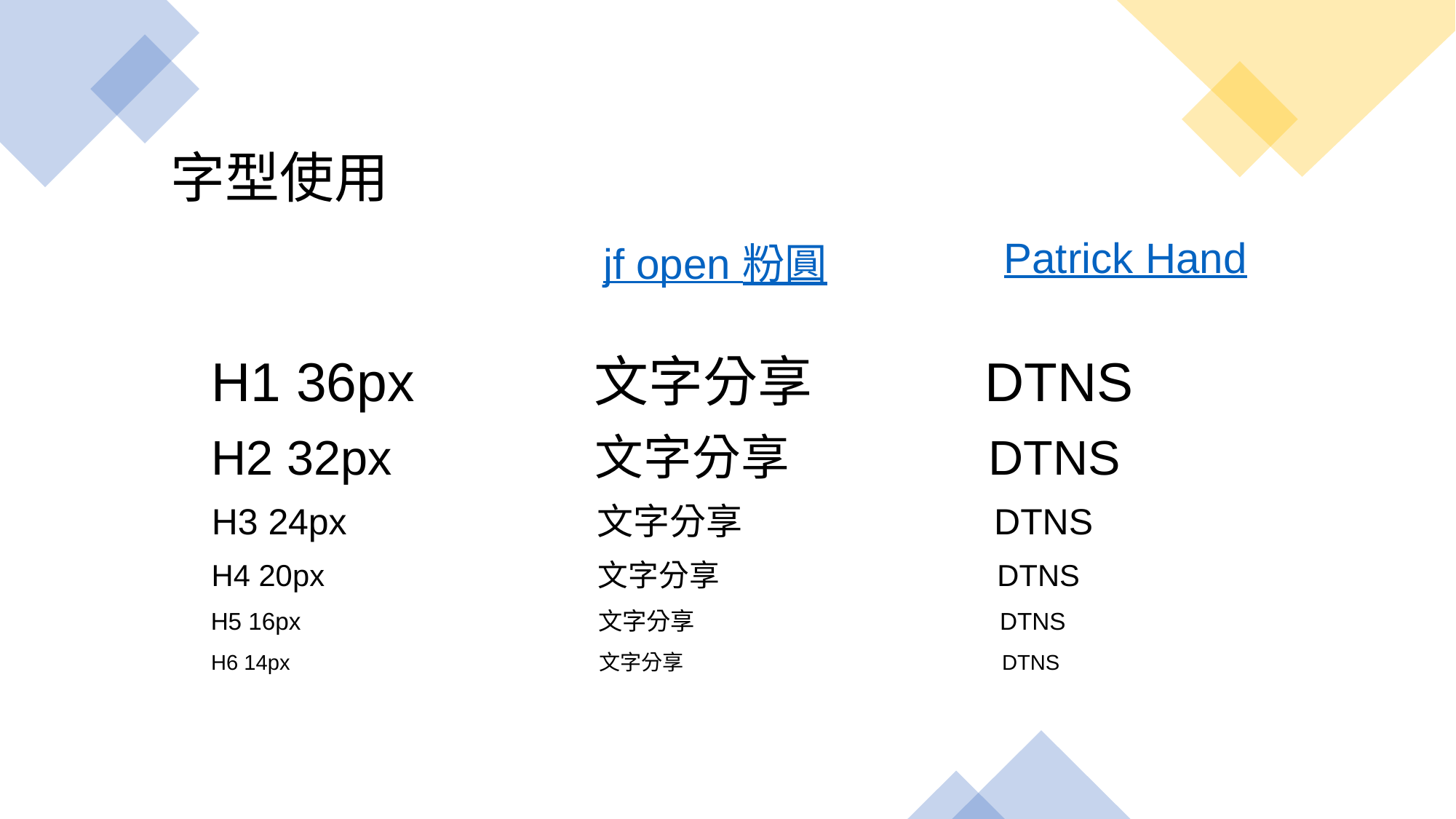

# 字型使用
jf open 粉圓
Patrick Hand
H1 36px
文字分享
DTNS
H2 32px
文字分享
DTNS
H3 24px
文字分享
DTNS
H4 20px
文字分享
DTNS
H5 16px
文字分享
DTNS
H6 14px
文字分享
DTNS